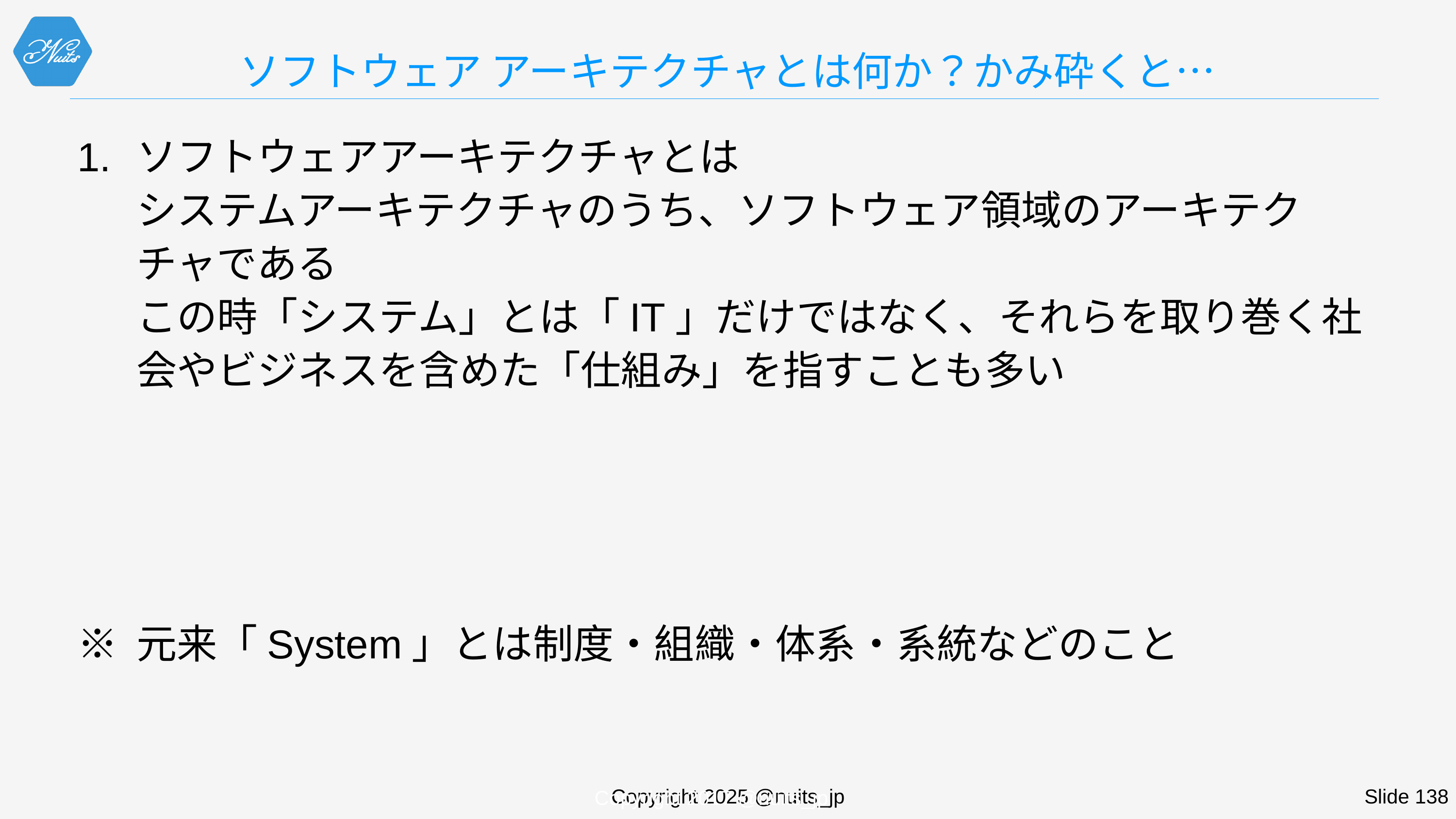

# ソフトウェア アーキテクチャとは何か？かみ砕くと…
ソフトウェアアーキテクチャとは
システムアーキテクチャのうち、ソフトウェア領域のアーキテクチャである
この時「システム」とは「IT」だけではなく、それらを取り巻く社会やビジネスを含めた「仕組み」を指すことも多い

※ 元来「System」とは制度・組織・体系・系統などのこと
Copyright 2017 @nuits_jp